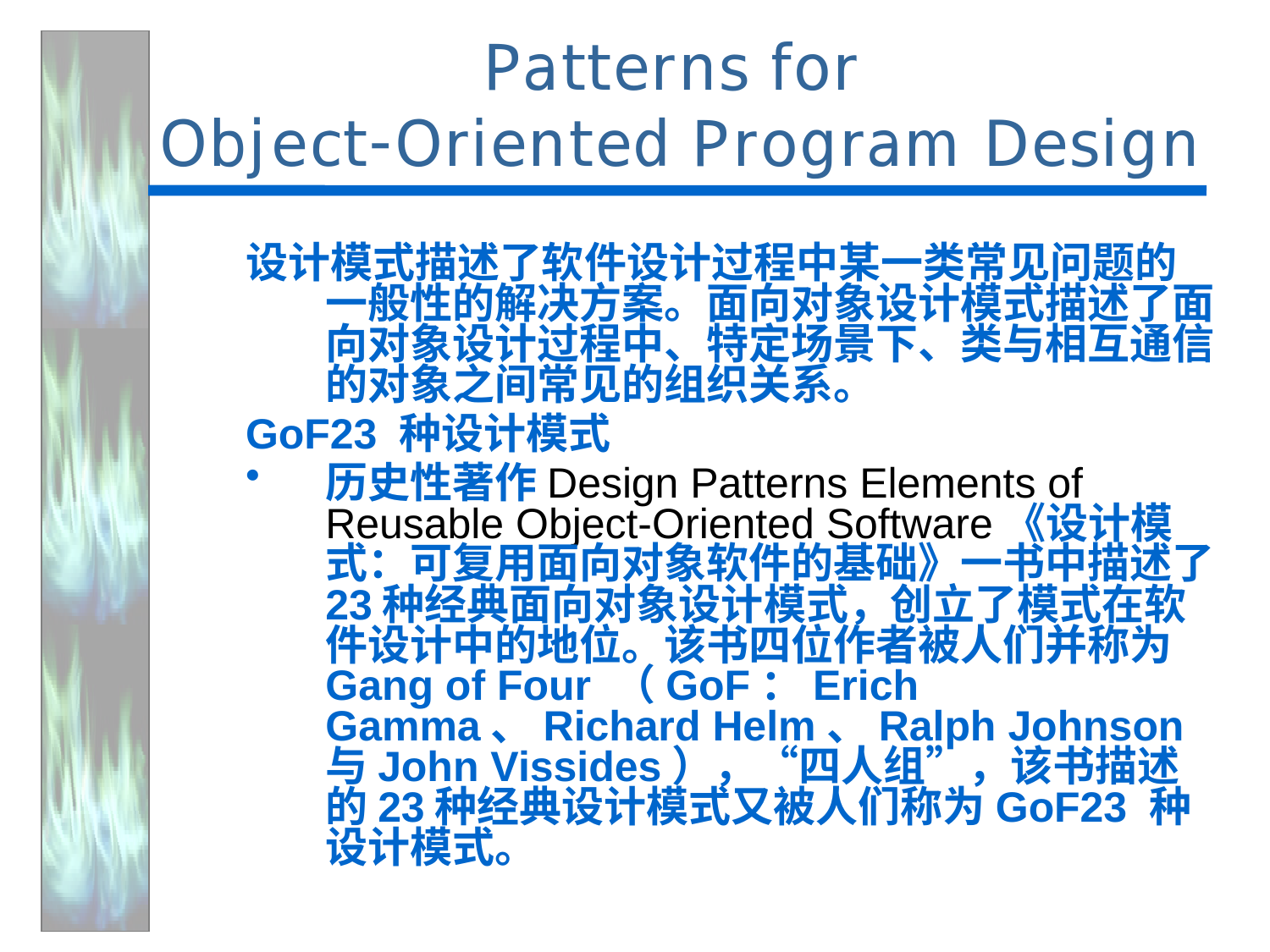

# Patterns for Object-Oriented Program Design
设计模式描述了软件设计过程中某一类常见问题的一般性的解决方案。面向对象设计模式描述了面向对象设计过程中、特定场景下、类与相互通信的对象之间常见的组织关系。
GoF23 种设计模式
历史性著作Design Patterns Elements of Reusable Object-Oriented Software《设计模式：可复用面向对象软件的基础》一书中描述了23种经典面向对象设计模式，创立了模式在软件设计中的地位。该书四位作者被人们并称为Gang of Four （GoF：Erich Gamma、Richard Helm、Ralph Johnson与John Vissides），“四人组”，该书描述的23种经典设计模式又被人们称为GoF23 种设计模式。